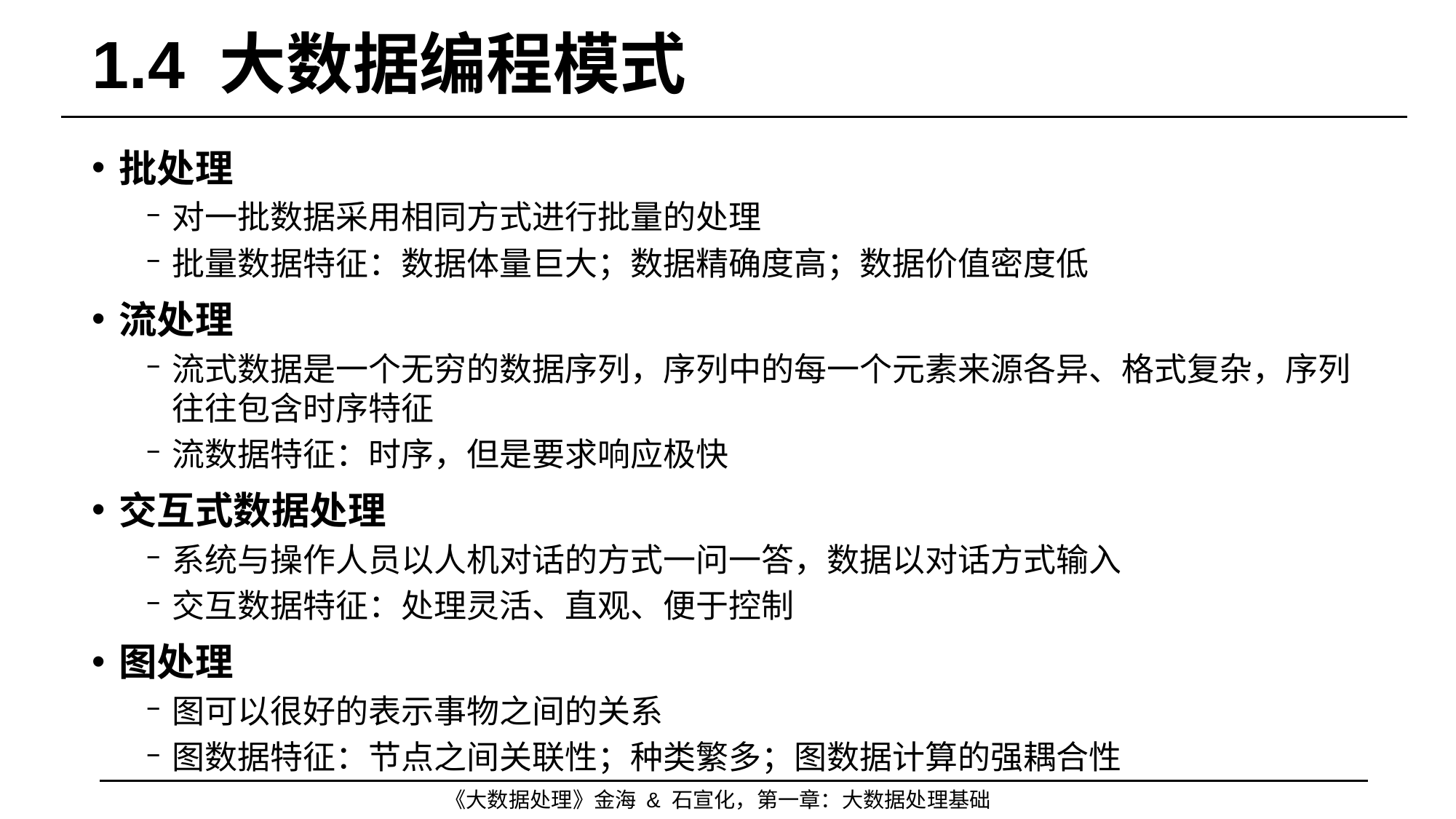

# 1.4 大数据编程模式
批处理
对一批数据采用相同方式进行批量的处理
批量数据特征：数据体量巨大；数据精确度高；数据价值密度低
流处理
流式数据是一个无穷的数据序列，序列中的每一个元素来源各异、格式复杂，序列往往包含时序特征
流数据特征：时序，但是要求响应极快
交互式数据处理
系统与操作人员以人机对话的方式一问一答，数据以对话方式输入
交互数据特征：处理灵活、直观、便于控制
图处理
图可以很好的表示事物之间的关系
图数据特征：节点之间关联性；种类繁多；图数据计算的强耦合性